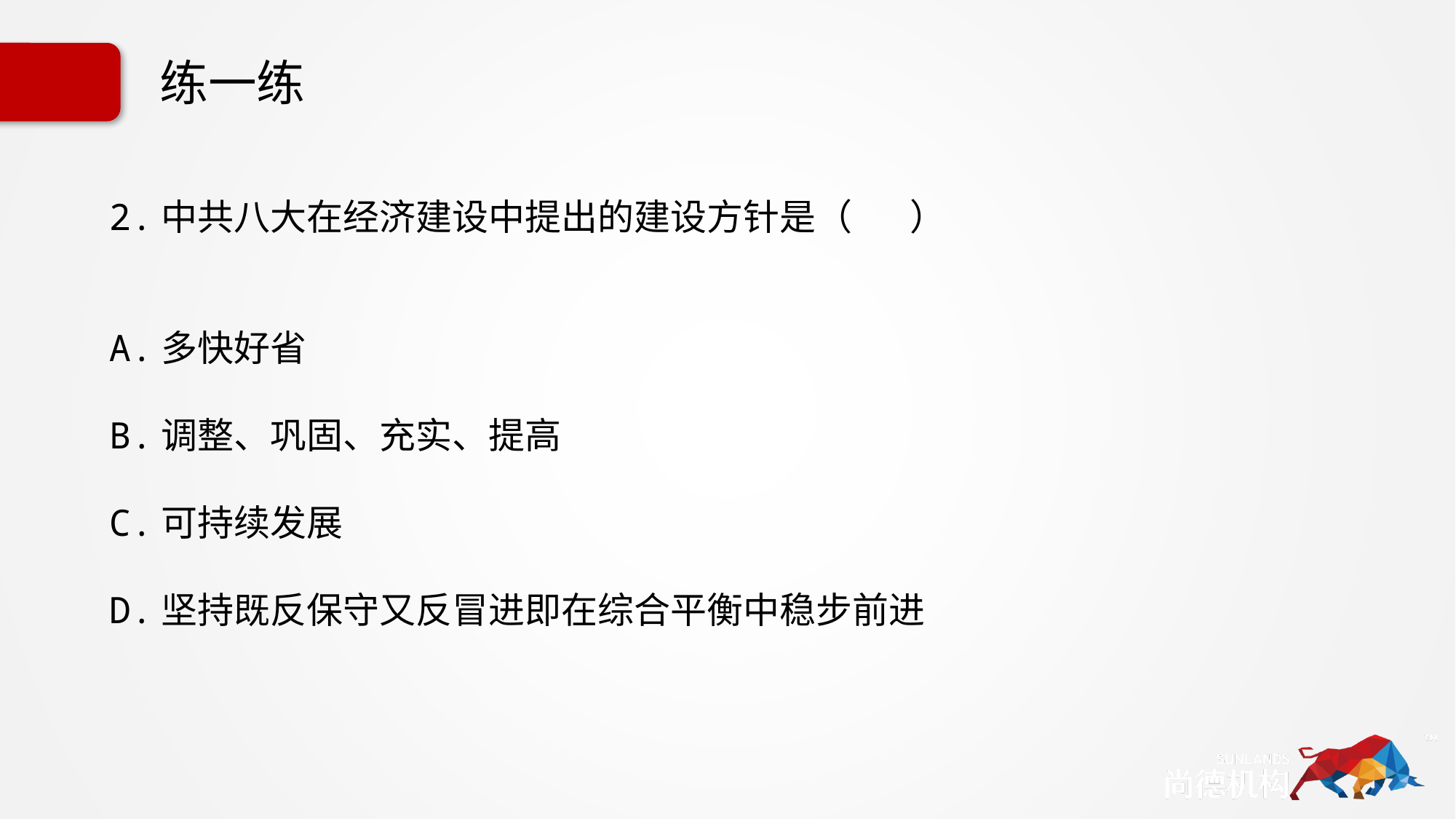

# 练一练
2.中共八大在经济建设中提出的建设方针是（       ）

A.多快好省

B.调整、巩固、充实、提高

C.可持续发展

D.坚持既反保守又反冒进即在综合平衡中稳步前进